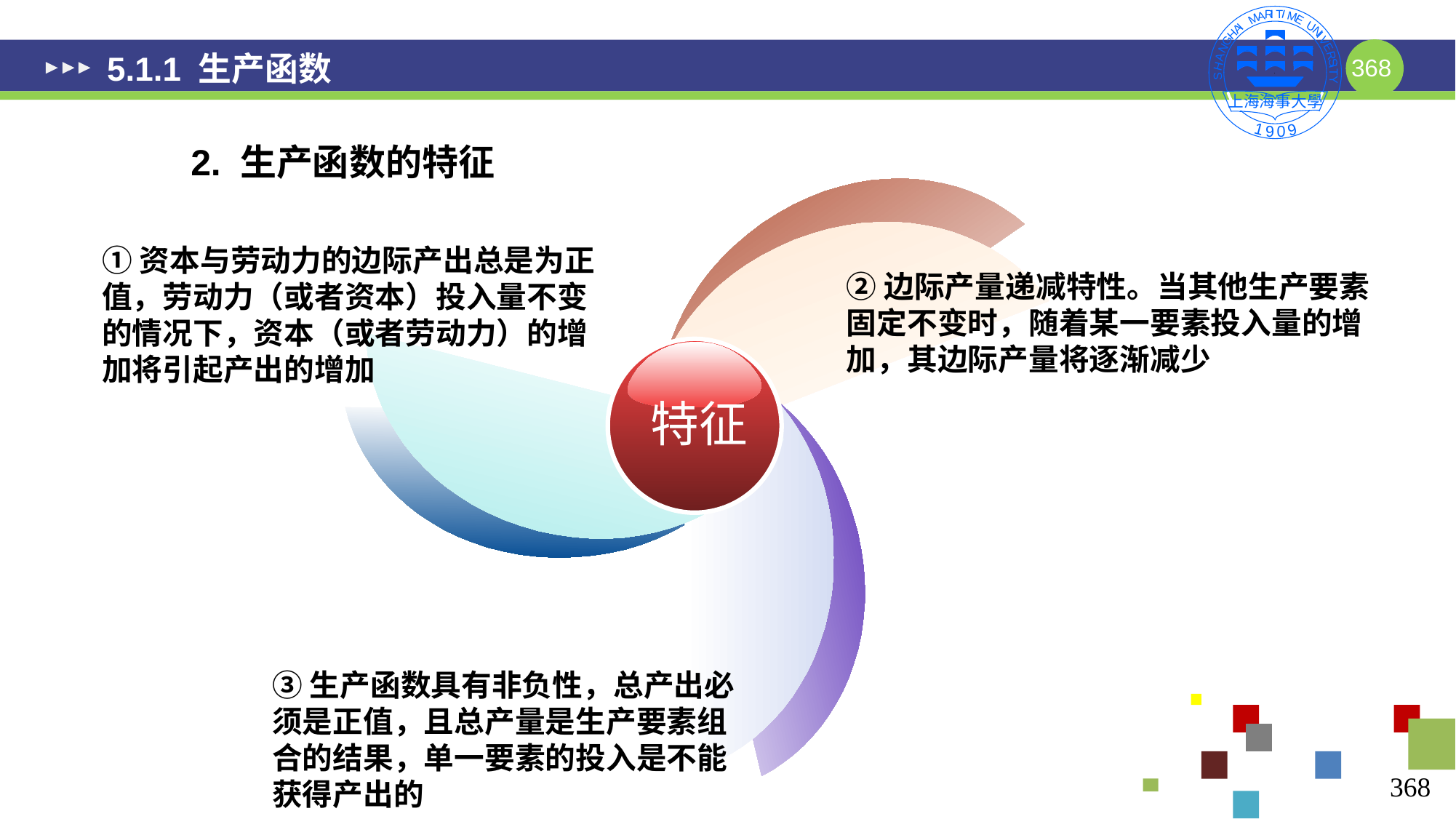

# 5.1.1 生产函数

2. 生产函数的特征
①资本与劳动力的边际产出总是为正值，劳动力（或者资本）投入量不变的情况下，资本（或者劳动力）的增加将引起产出的增加

②边际产量递减特性。当其他生产要素固定不变时，随着某一要素投入量的增加，其边际产量将逐渐减少

特征
③生产函数具有非负性，总产出必须是正值，且总产量是生产要素组合的结果，单一要素的投入是不能获得产出的

368
368